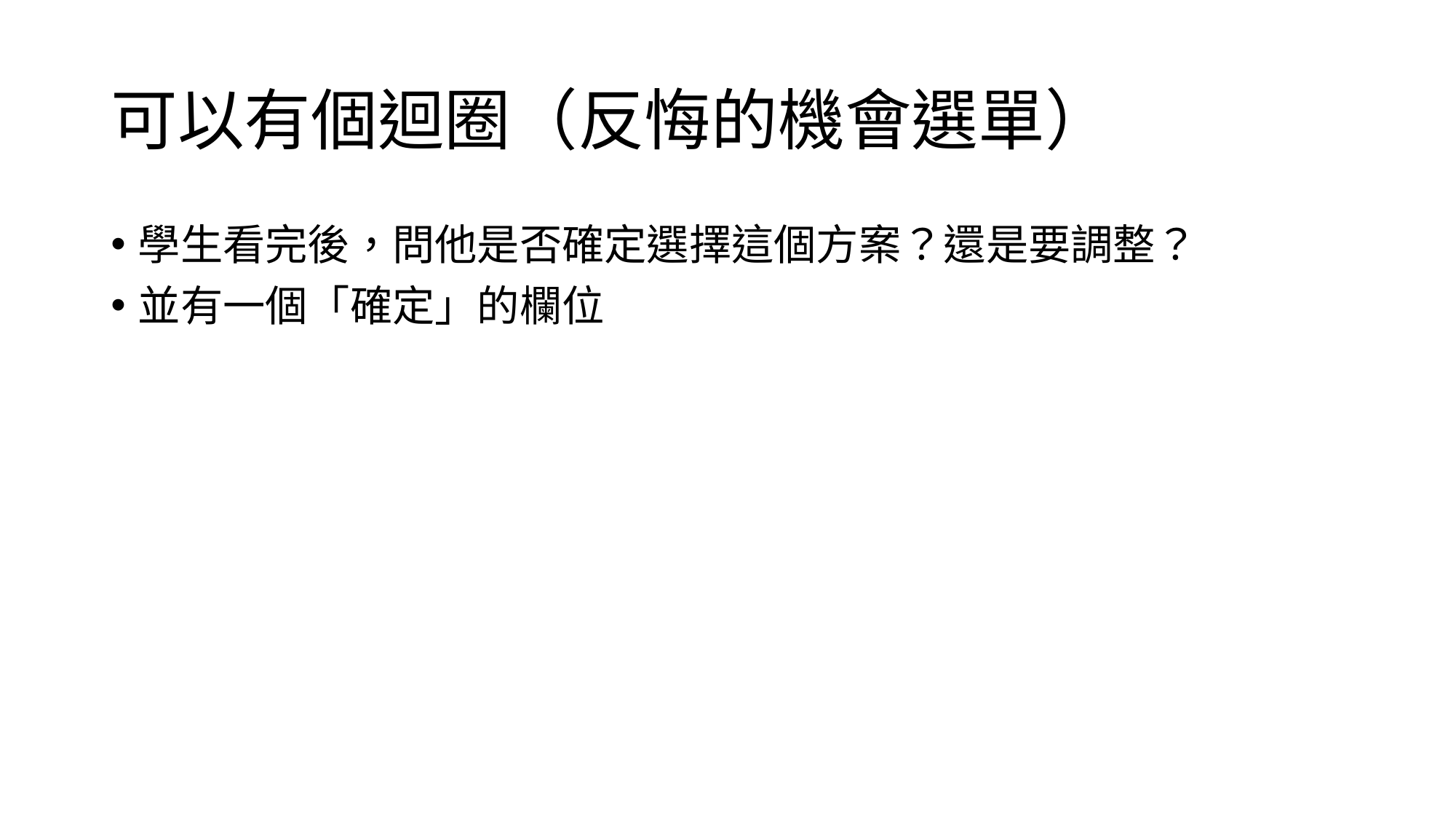

# 可以有個迴圈（反悔的機會選單）
學生看完後，問他是否確定選擇這個方案？還是要調整？
並有一個「確定」的欄位